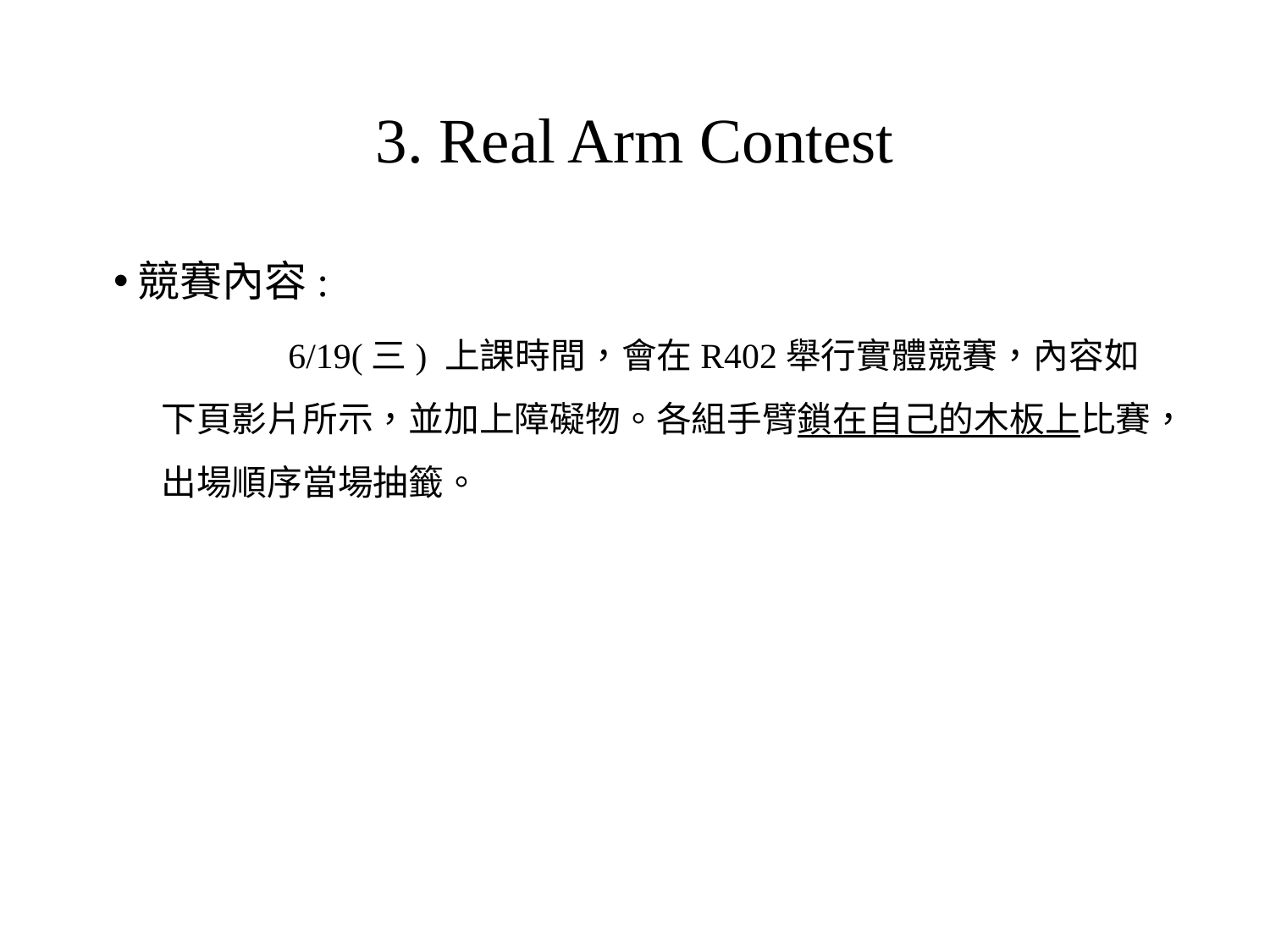

# 3. Real Arm Contest
競賽內容:
	6/19(三) 上課時間，會在R402舉行實體競賽，內容如下頁影片所示，並加上障礙物。各組手臂鎖在自己的木板上比賽，出場順序當場抽籤。